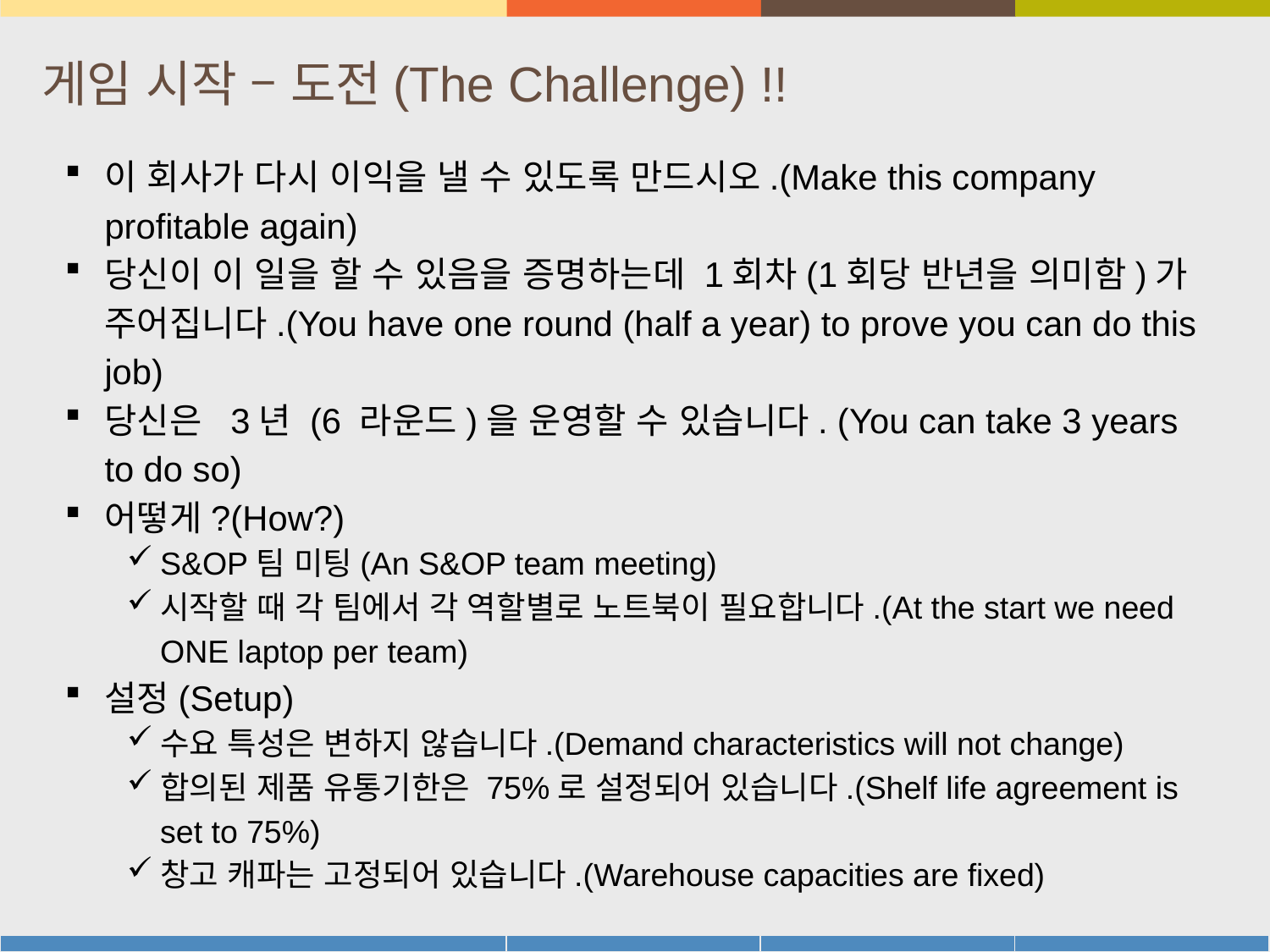

# 게임 시작 – 도전(The Challenge) !!

이 회사가 다시 이익을 낼 수 있도록 만드시오.(Make this company profitable again)
당신이 이 일을 할 수 있음을 증명하는데 1회차(1회당 반년을 의미함)가 주어집니다.(You have one round (half a year) to prove you can do this job)
당신은  3년 (6 라운드)을 운영할 수 있습니다. (You can take 3 years to do so)
어떻게?(How?)
S&OP팀 미팅(An S&OP team meeting)
시작할 때 각 팀에서 각 역할별로 노트북이 필요합니다.(At the start we need ONE laptop per team)
설정(Setup)
수요 특성은 변하지 않습니다.(Demand characteristics will not change)
합의된 제품 유통기한은 75%로 설정되어 있습니다.(Shelf life agreement is set to 75%)
창고 캐파는 고정되어 있습니다.(Warehouse capacities are fixed)